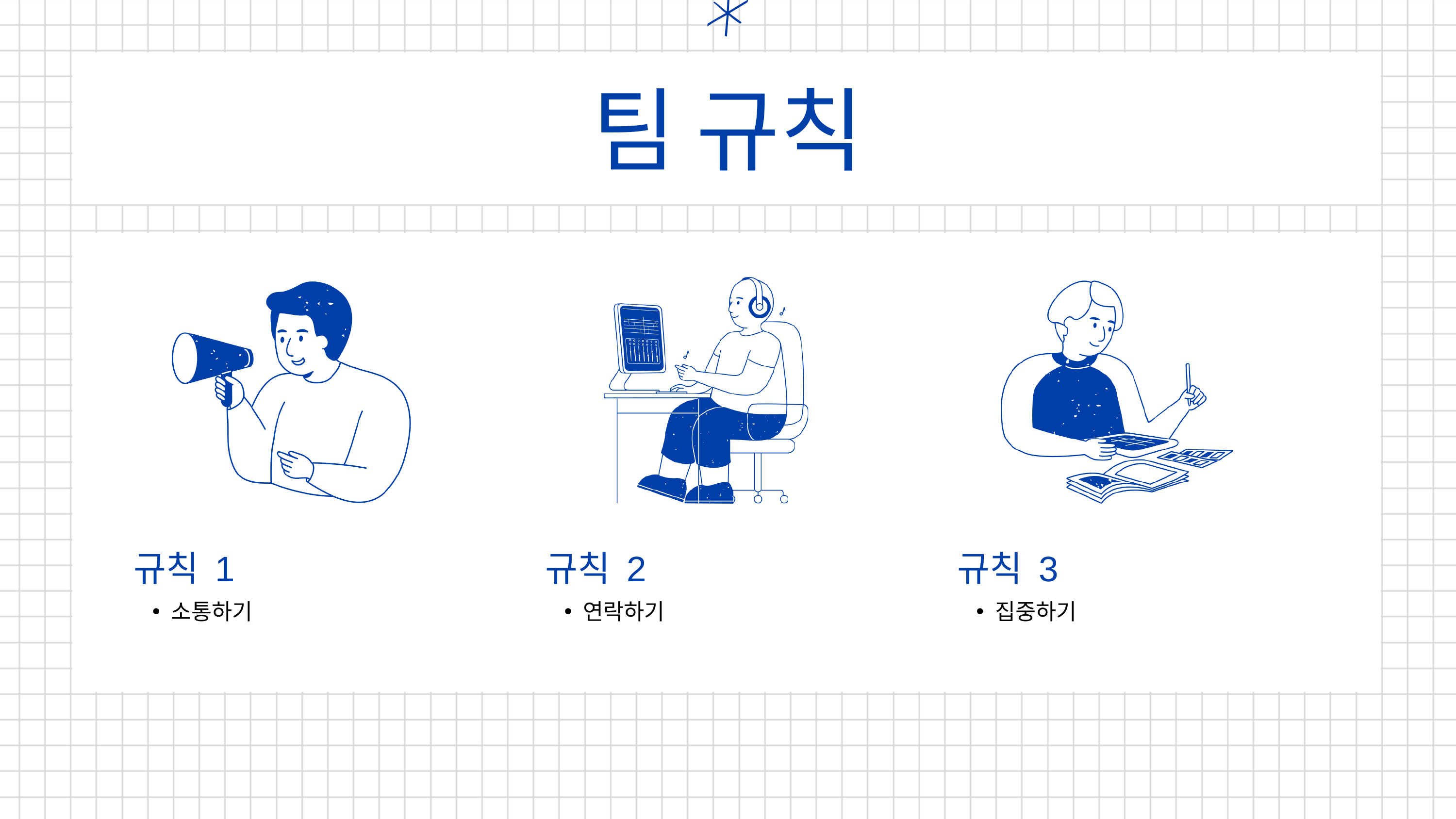

팀 규칙

규칙 1
소통하기
규칙 2
연락하기
규칙 3
집중하기